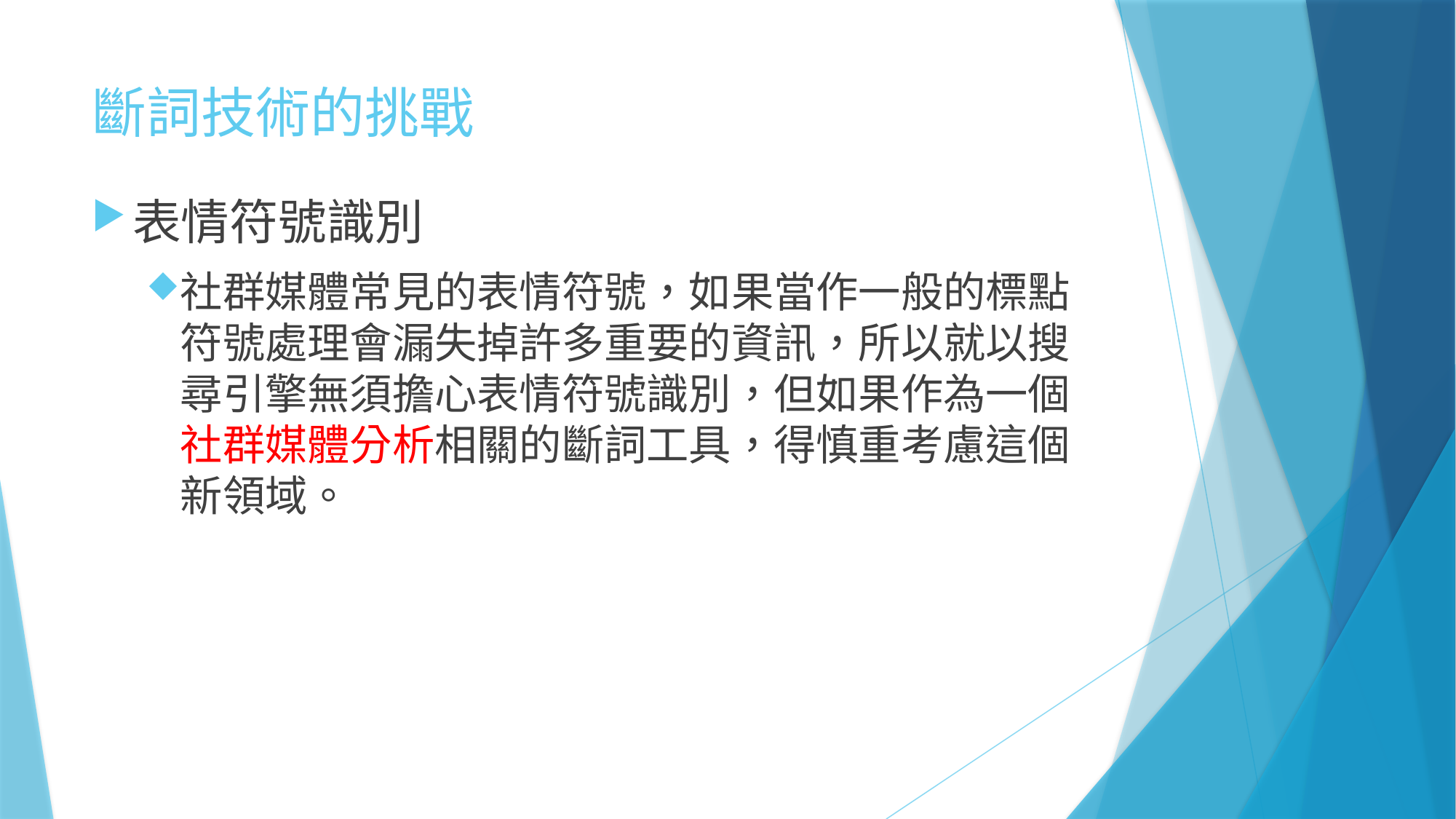

# 斷詞技術的挑戰
表情符號識別
社群媒體常見的表情符號，如果當作一般的標點符號處理會漏失掉許多重要的資訊，所以就以搜尋引擎無須擔心表情符號識別，但如果作為一個社群媒體分析相關的斷詞工具，得慎重考慮這個新領域。